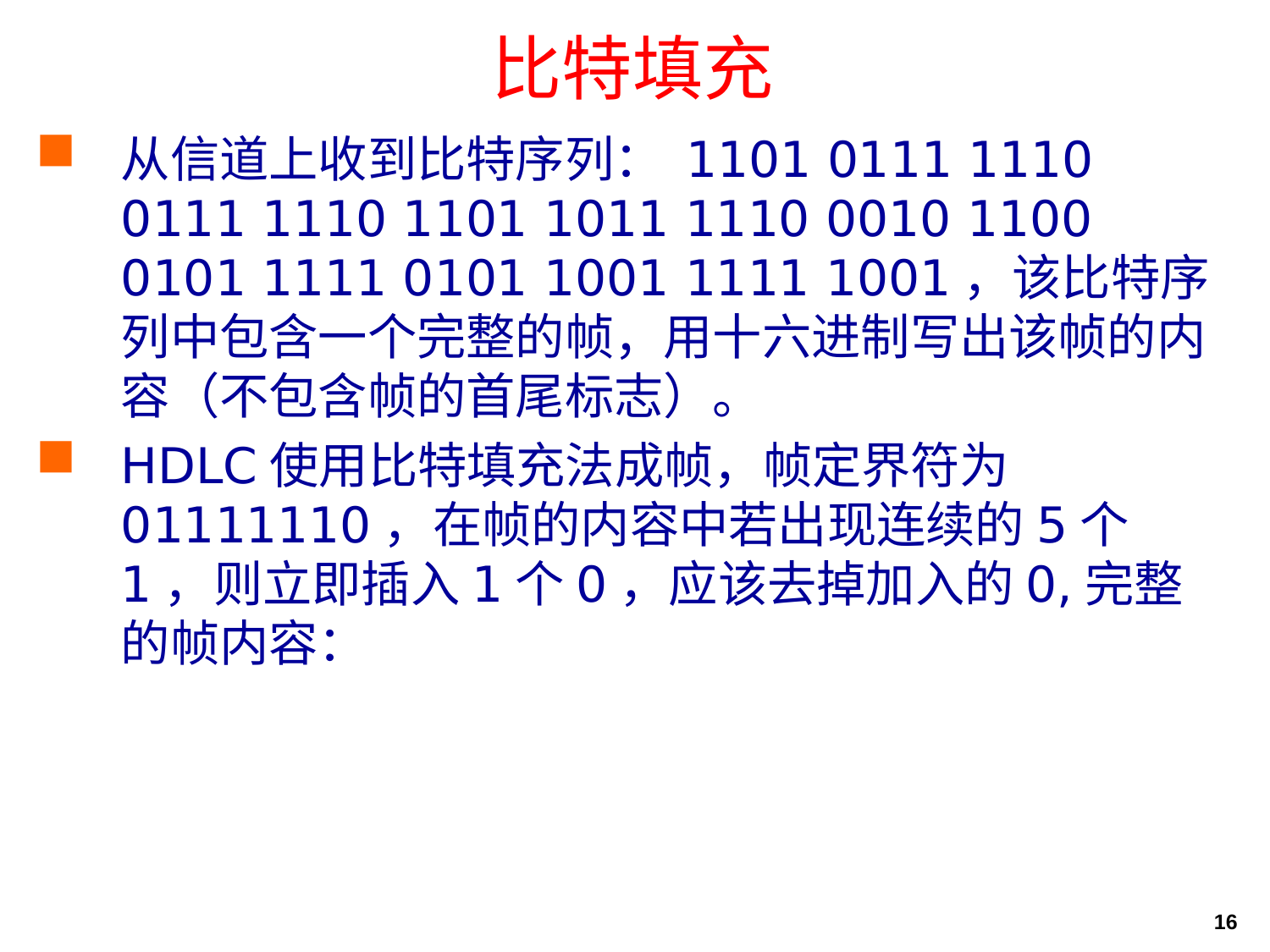

# 比特填充
从信道上收到比特序列： 1101 0111 1110 0111 1110 1101 1011 1110 0010 1100 0101 1111 0101 1001 1111 1001，该比特序列中包含一个完整的帧，用十六进制写出该帧的内容（不包含帧的首尾标志）。
HDLC使用比特填充法成帧，帧定界符为01111110，在帧的内容中若出现连续的5个1，则立即插入1个0，应该去掉加入的0,完整的帧内容：